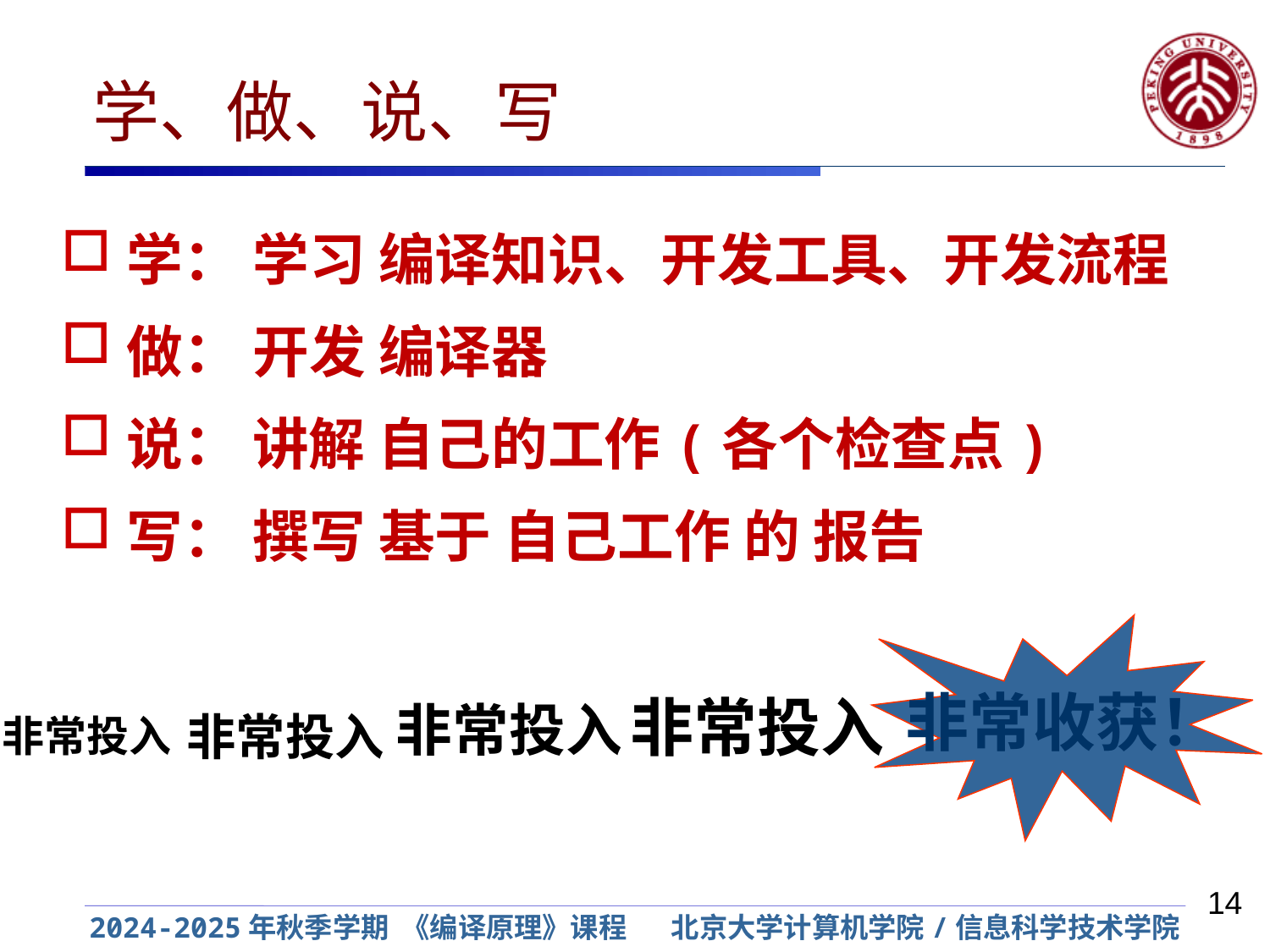

# 学、做、说、写
学： 学习 编译知识、开发工具、开发流程
做： 开发 编译器
说： 讲解 自己的工作(各个检查点)
写： 撰写 基于 自己工作 的 报告
非常收获！
非常投入
非常投入
非常投入
非常投入